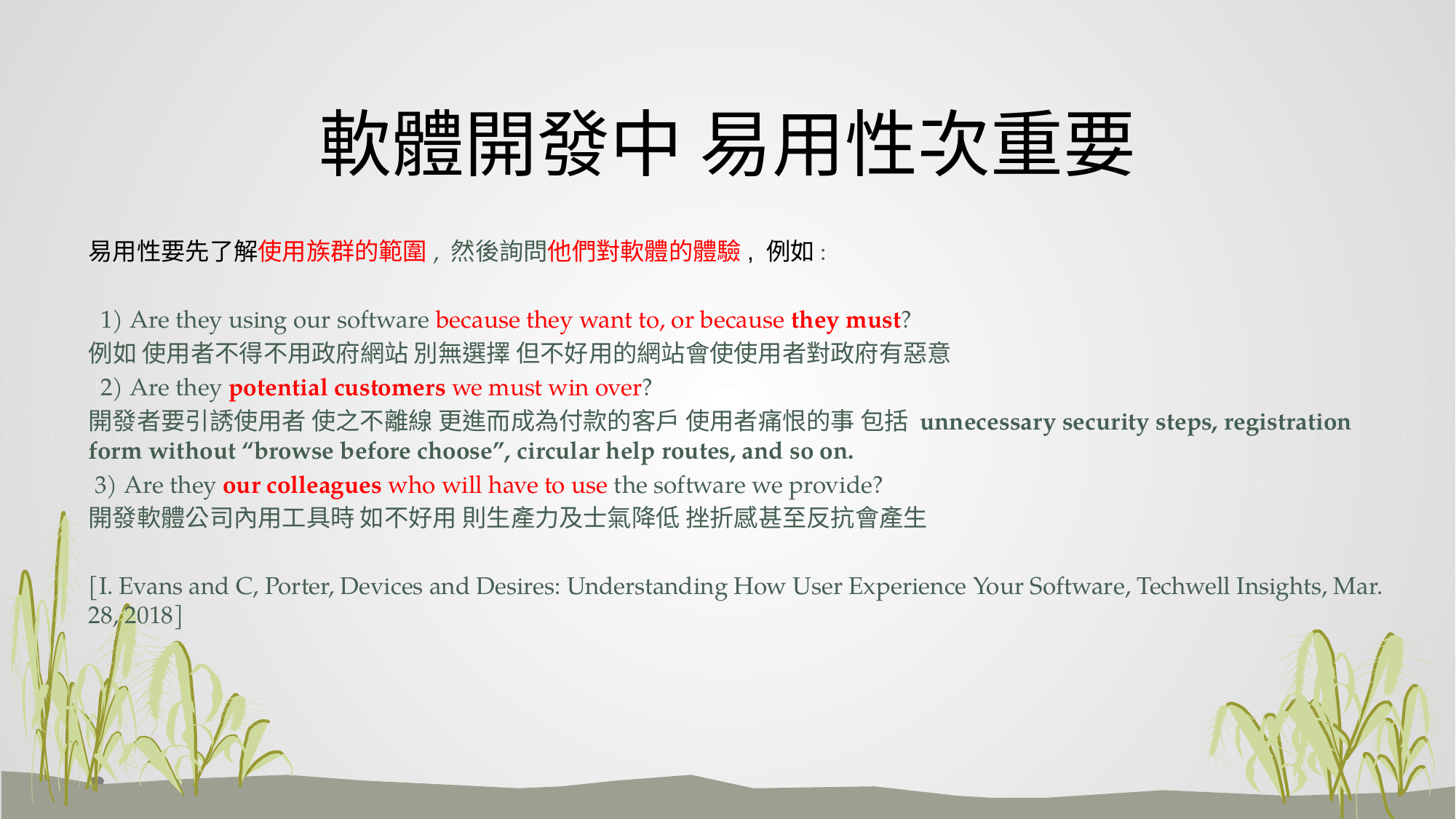

# 軟體開發中 易用性次重要
易用性要先了解使用族群的範圍, 然後詢問他們對軟體的體驗, 例如:

  1) Are they using our software because they want to, or because they must?
例如 使用者不得不用政府網站 別無選擇 但不好用的網站會使使用者對政府有惡意
  2) Are they potential customers we must win over?
開發者要引誘使用者 使之不離線 更進而成為付款的客戶 使用者痛恨的事 包括 unnecessary security steps, registration form without “browse before choose”, circular help routes, and so on.
 3) Are they our colleagues who will have to use the software we provide?
開發軟體公司內用工具時 如不好用 則生產力及士氣降低 挫折感甚至反抗會產生

[I. Evans and C, Porter, Devices and Desires: Understanding How User Experience Your Software, Techwell Insights, Mar. 28, 2018]